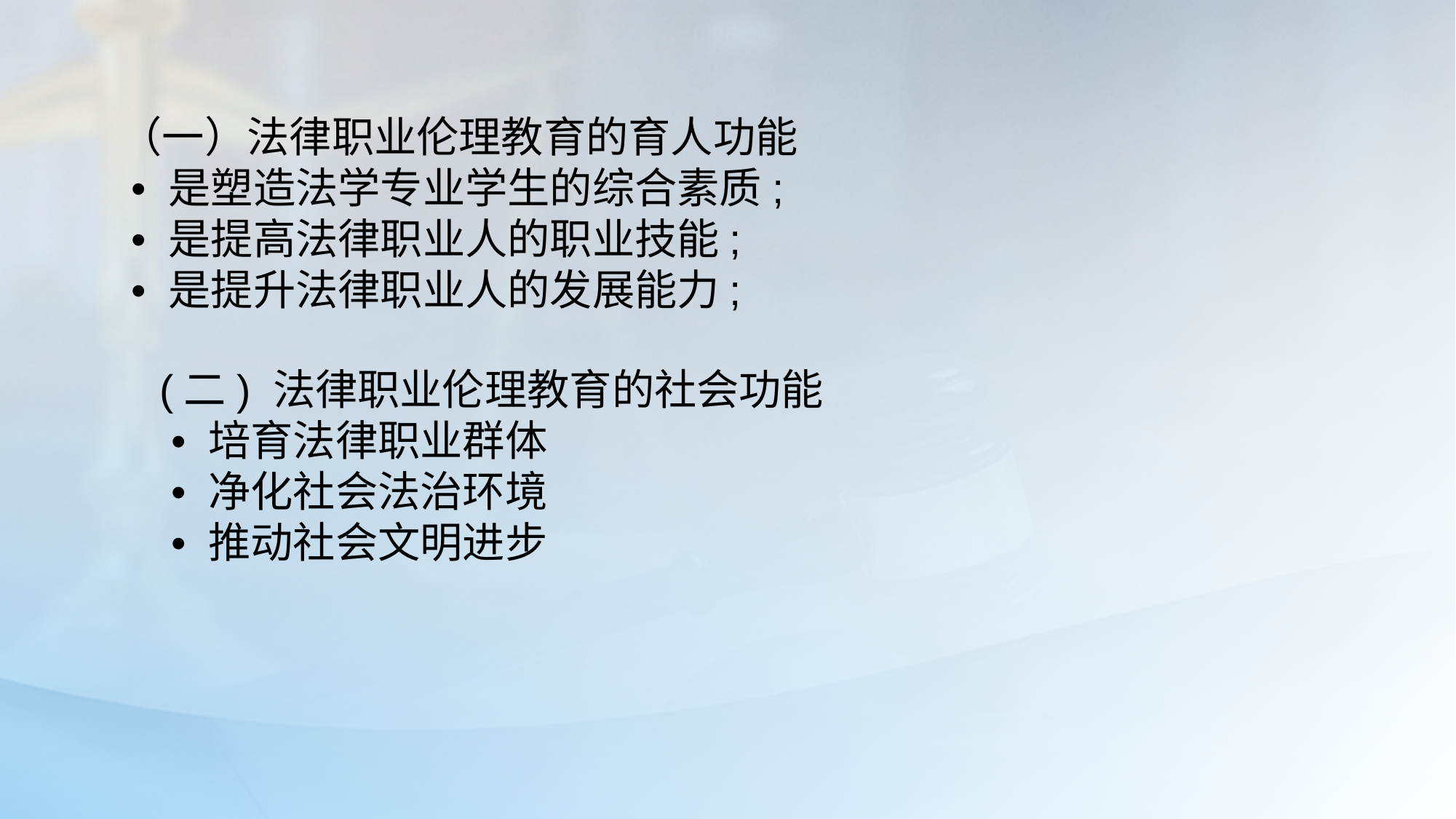

（一）法律职业伦理教育的育人功能
 • 是塑造法学专业学生的综合素质;
 • 是提高法律职业人的职业技能;
 • 是提升法律职业人的发展能力;
(二) 法律职业伦理教育的社会功能
 • 培育法律职业群体
 • 净化社会法治环境
 • 推动社会文明进步